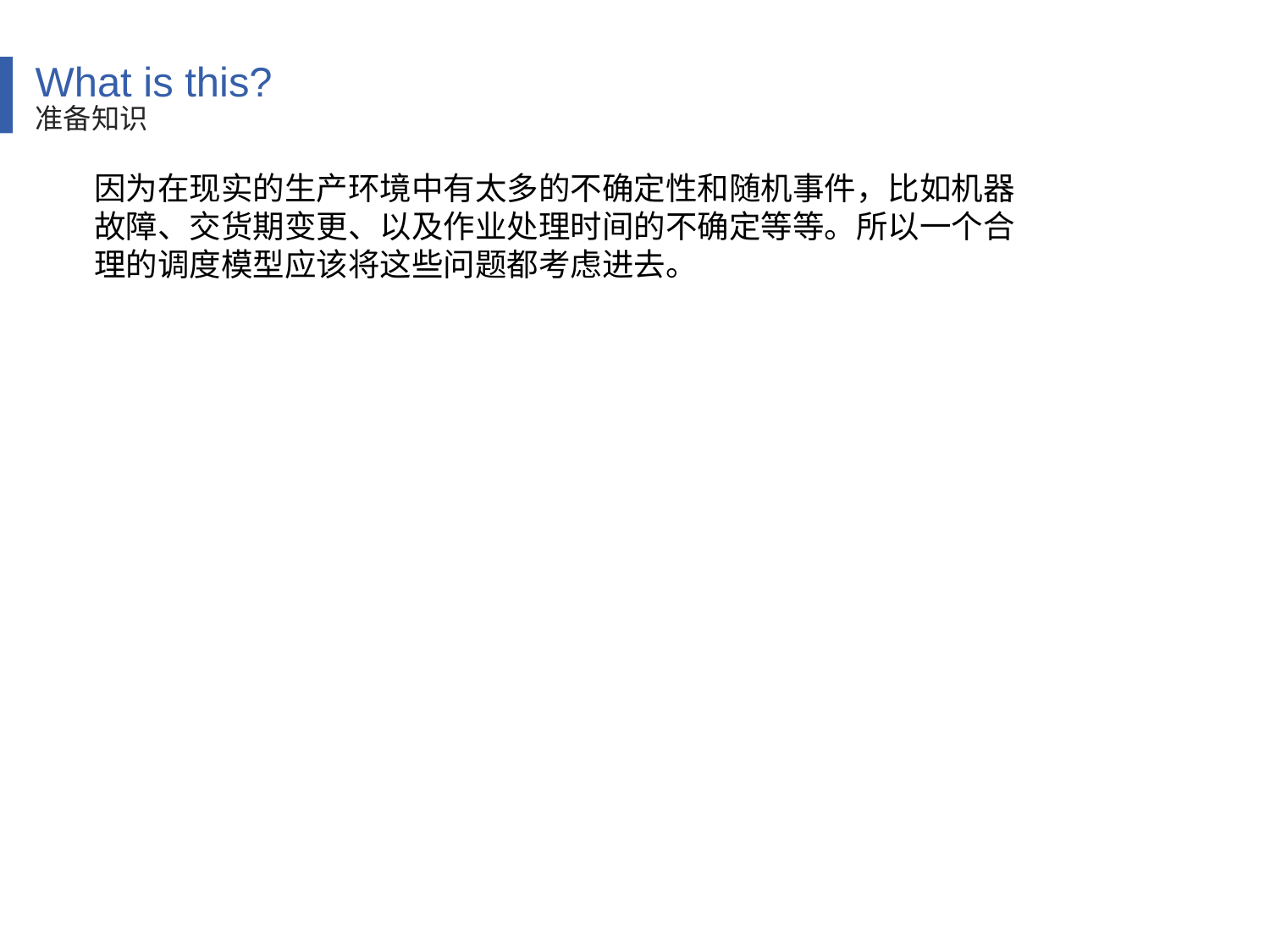

What is this?
准备知识
因为在现实的生产环境中有太多的不确定性和随机事件，比如机器故障、交货期变更、以及作业处理时间的不确定等等。所以一个合理的调度模型应该将这些问题都考虑进去。